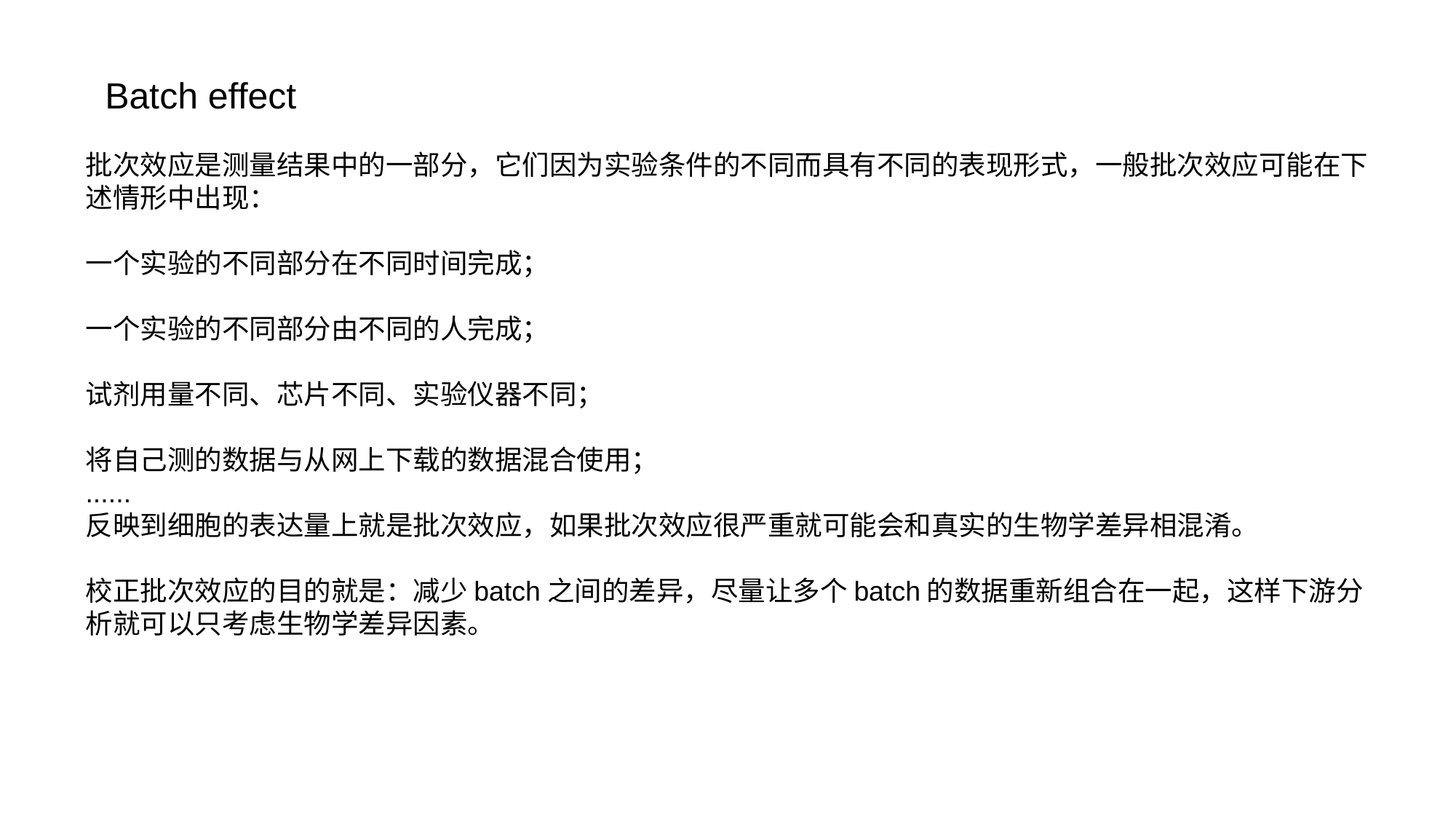

Batch effect
批次效应是测量结果中的一部分，它们因为实验条件的不同而具有不同的表现形式，一般批次效应可能在下述情形中出现：

一个实验的不同部分在不同时间完成；

一个实验的不同部分由不同的人完成；

试剂用量不同、芯片不同、实验仪器不同；

将自己测的数据与从网上下载的数据混合使用；
......
反映到细胞的表达量上就是批次效应，如果批次效应很严重就可能会和真实的生物学差异相混淆。

校正批次效应的目的就是：减少batch之间的差异，尽量让多个batch的数据重新组合在一起，这样下游分析就可以只考虑生物学差异因素。